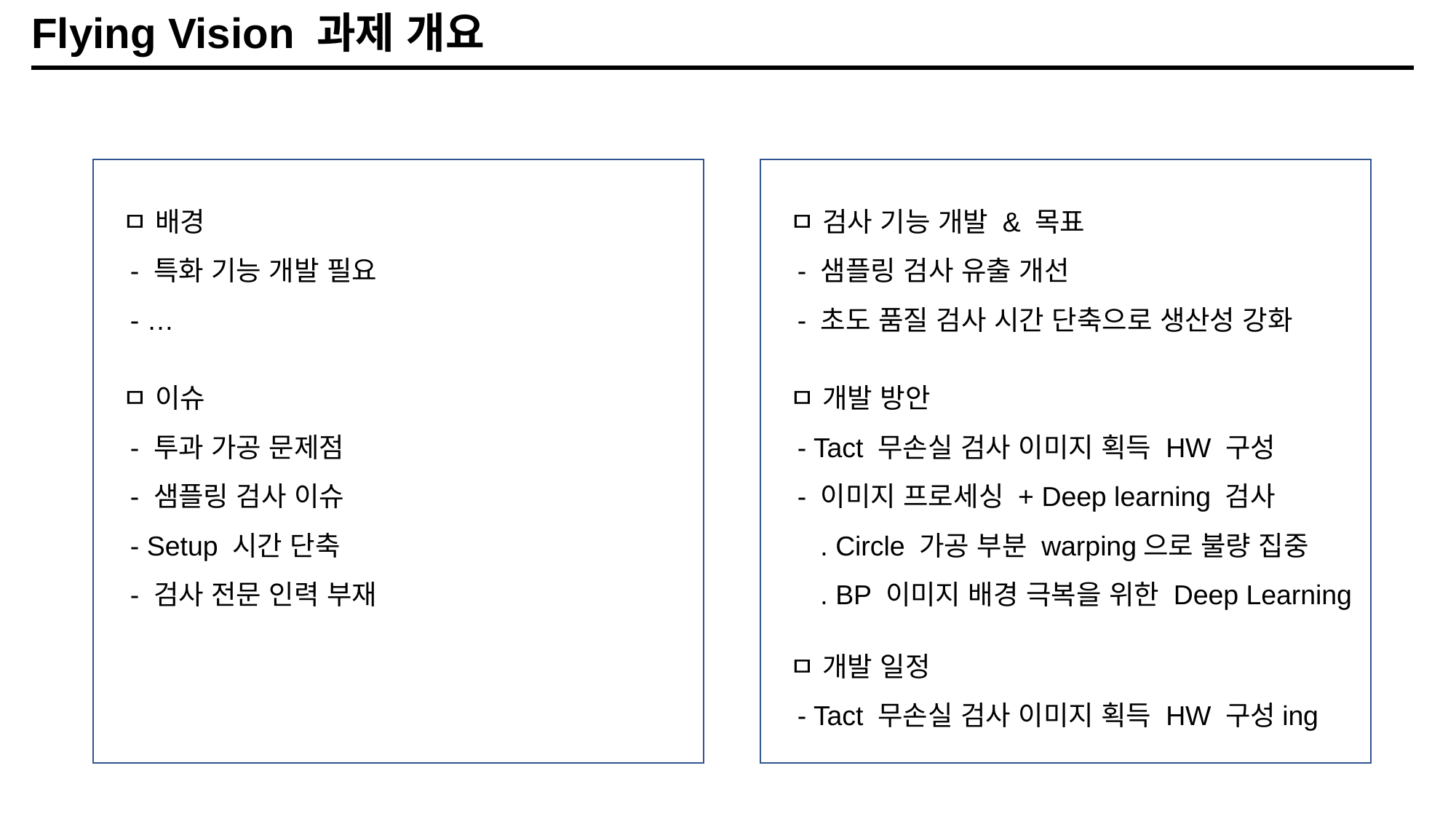

# Flying Vision 과제 개요

ㅁ 배경
 - 특화 기능 개발 필요
 - …
ㅁ 검사 기능 개발 & 목표
 - 샘플링 검사 유출 개선
 - 초도 품질 검사 시간 단축으로 생산성 강화
ㅁ 이슈
 - 투과 가공 문제점
 - 샘플링 검사 이슈
 - Setup 시간 단축
 - 검사 전문 인력 부재
ㅁ 개발 방안
 - Tact 무손실 검사 이미지 획득 HW 구성
 - 이미지 프로세싱 + Deep learning 검사
    . Circle 가공 부분 warping으로 불량 집중
    . BP 이미지 배경 극복을 위한 Deep Learning
ㅁ 개발 일정
 - Tact 무손실 검사 이미지 획득 HW 구성ing